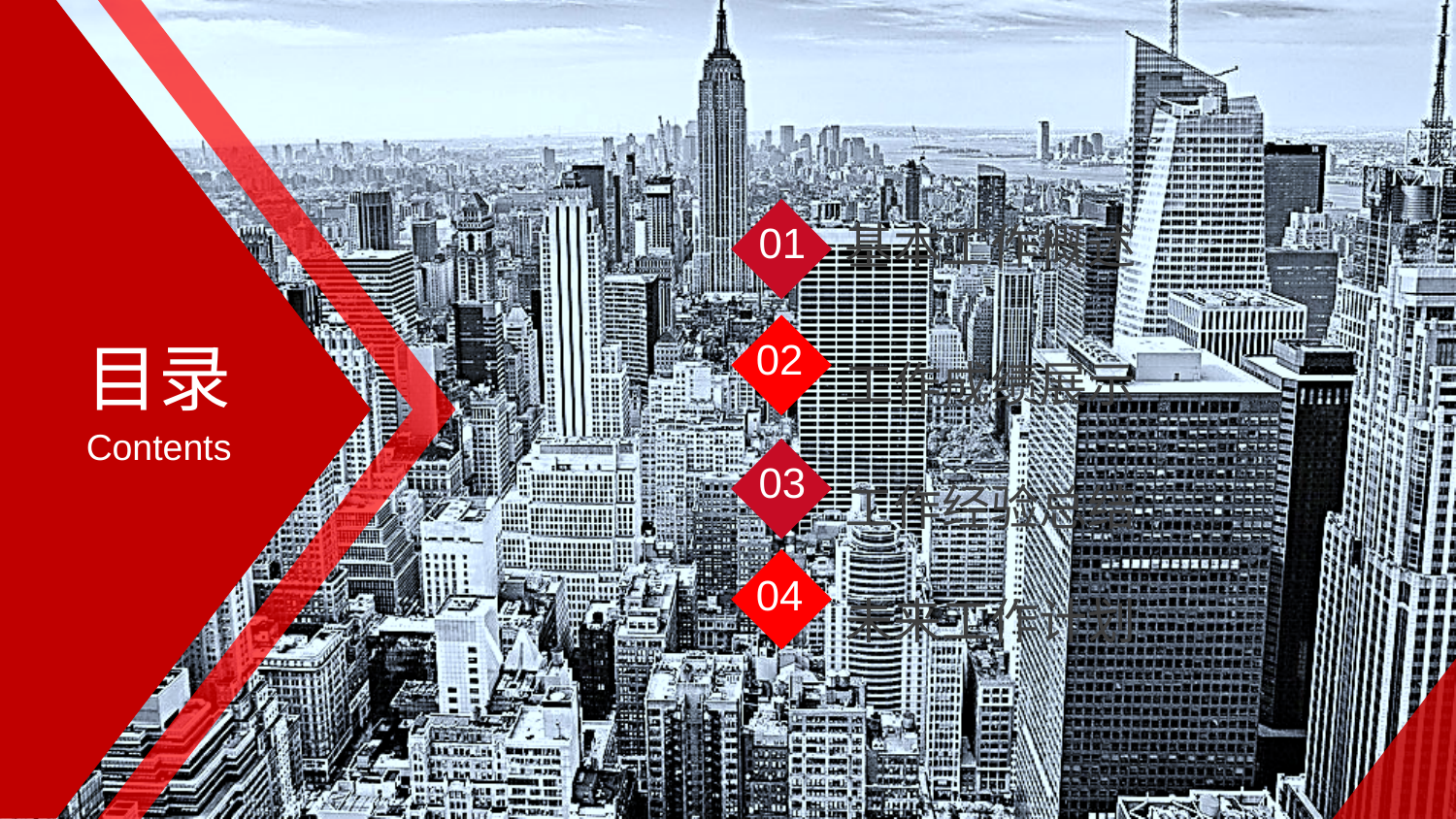

01

基本工作概述

工作成绩展示
02

目录
Contents
工作经验总结
03

未来工作计划
04